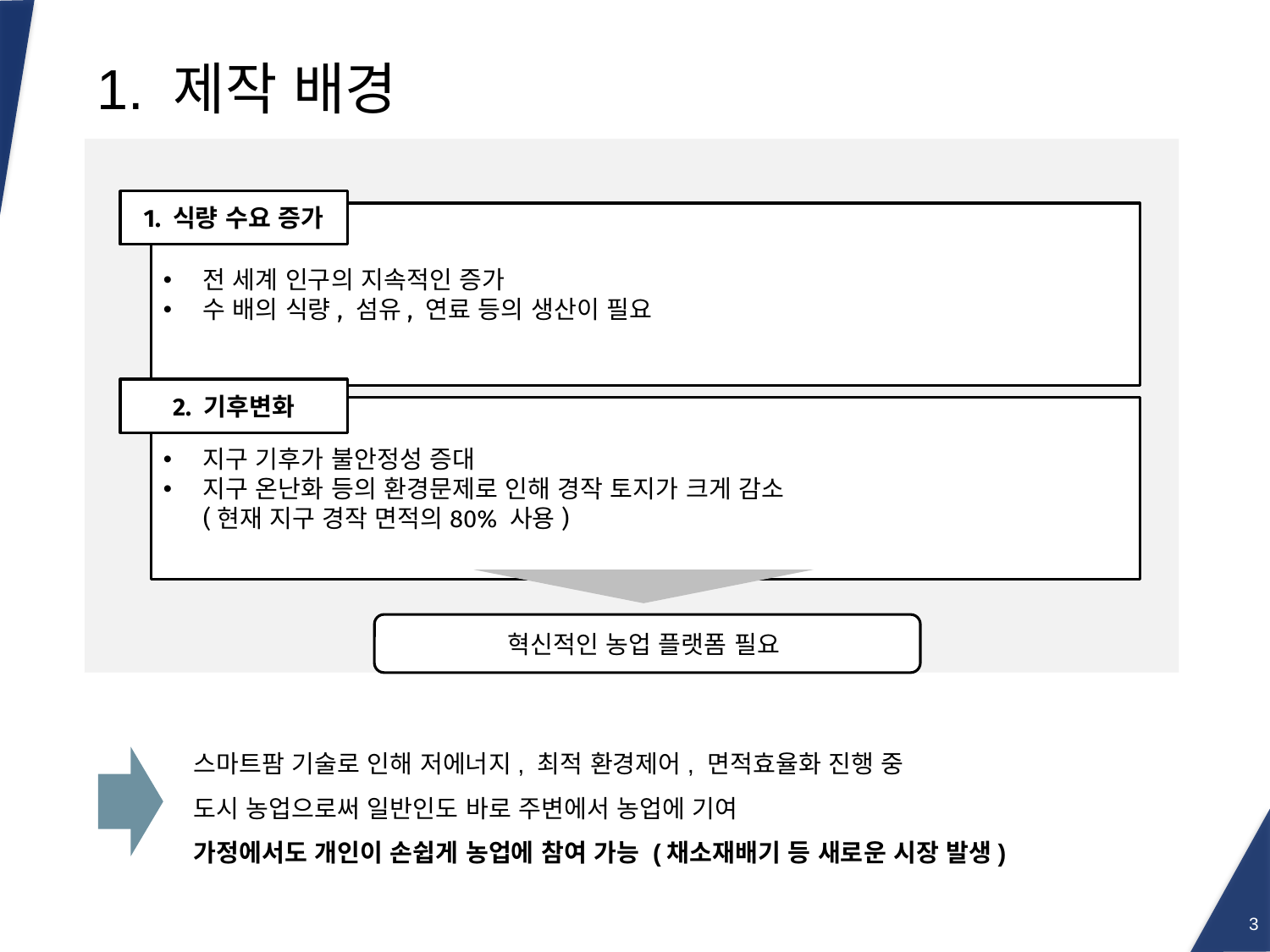

# 1. 제작 배경

1. 식량 수요 증가
전 세계 인구의 지속적인 증가
수 배의 식량, 섬유, 연료 등의 생산이 필요
2. 기후변화
지구 기후가 불안정성 증대
지구 온난화 등의 환경문제로 인해 경작 토지가 크게 감소
(현재 지구 경작 면적의80% 사용)

혁신적인 농업 플랫폼 필요
스마트팜 기술로 인해 저에너지, 최적 환경제어, 면적효율화 진행 중
도시 농업으로써 일반인도 바로 주변에서 농업에 기여
가정에서도 개인이 손쉽게 농업에 참여 가능 (채소재배기 등 새로운 시장 발생)

3